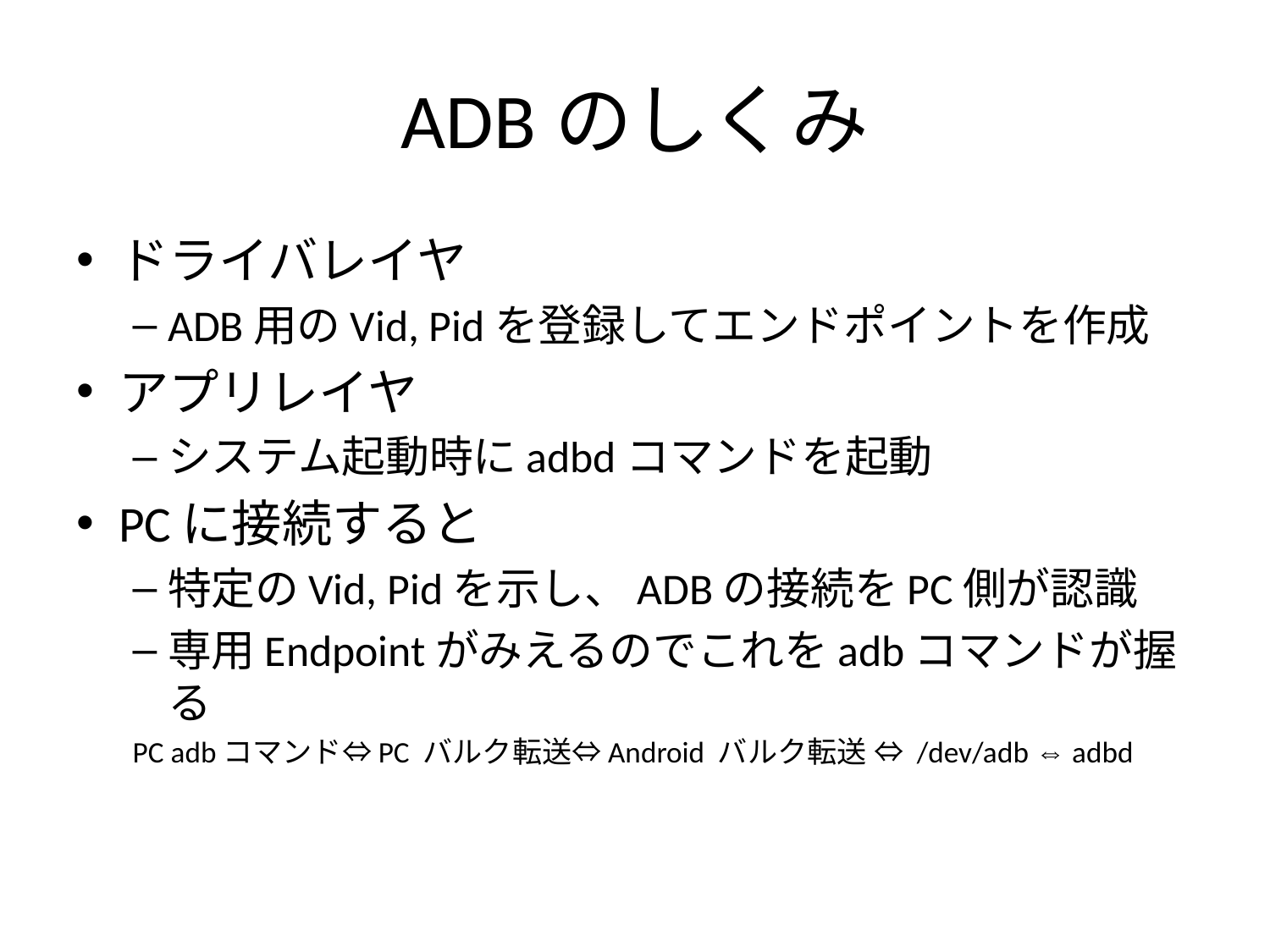

# ADBのしくみ
ドライバレイヤ
ADB用のVid, Pidを登録してエンドポイントを作成
アプリレイヤ
システム起動時にadbdコマンドを起動
PCに接続すると
特定のVid, Pidを示し、ADBの接続をPC側が認識
専用Endpointがみえるのでこれをadbコマンドが握る
PC adbコマンド⇔PC バルク転送⇔Android バルク転送 ⇔ /dev/adb ⇔ adbd